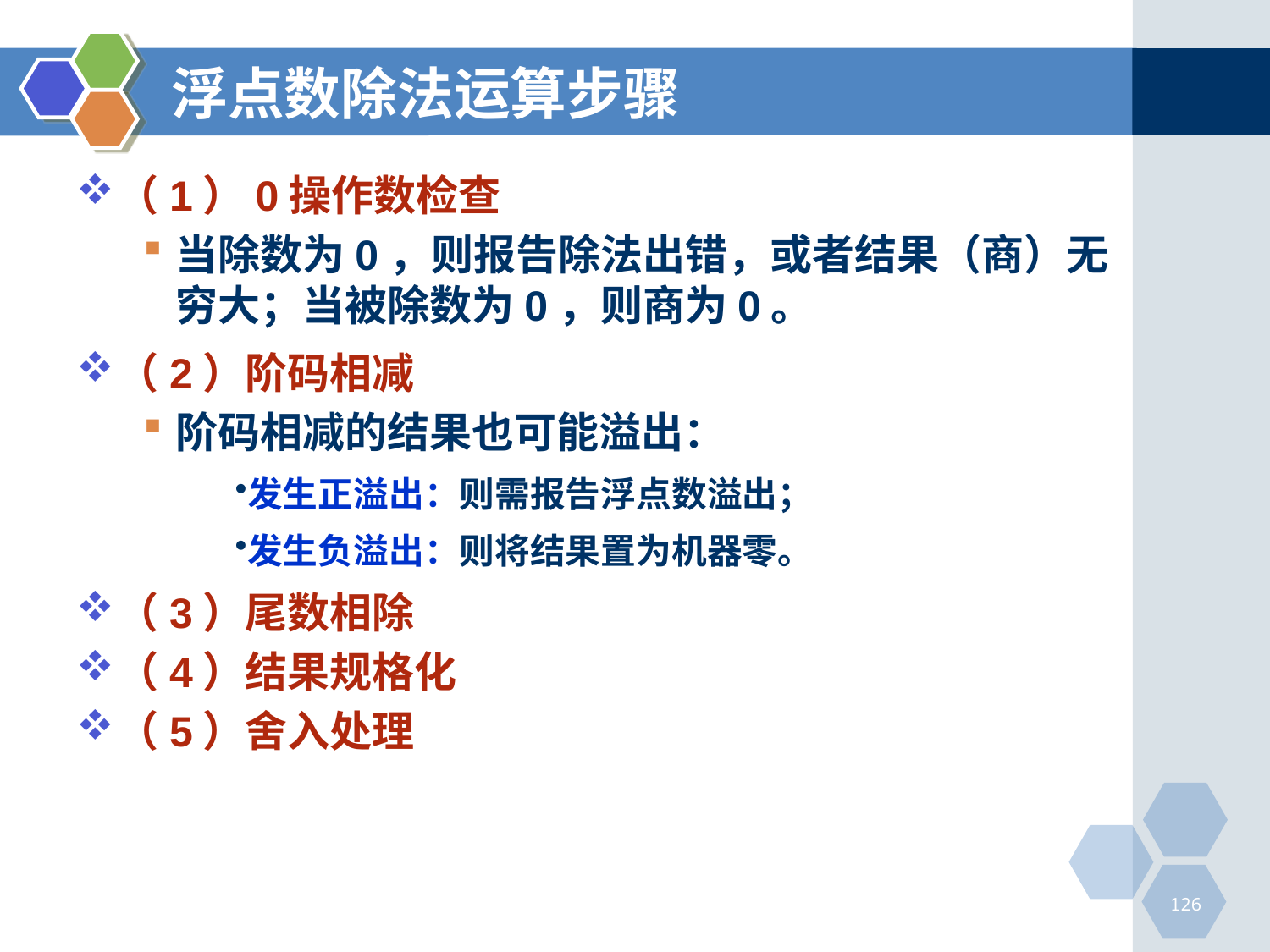

# 浮点数除法运算步骤
（1）0操作数检查
当除数为0，则报告除法出错，或者结果（商）无穷大；当被除数为0，则商为0。
（2）阶码相减
阶码相减的结果也可能溢出：
发生正溢出：则需报告浮点数溢出；
发生负溢出：则将结果置为机器零。
（3）尾数相除
（4）结果规格化
（5）舍入处理
126